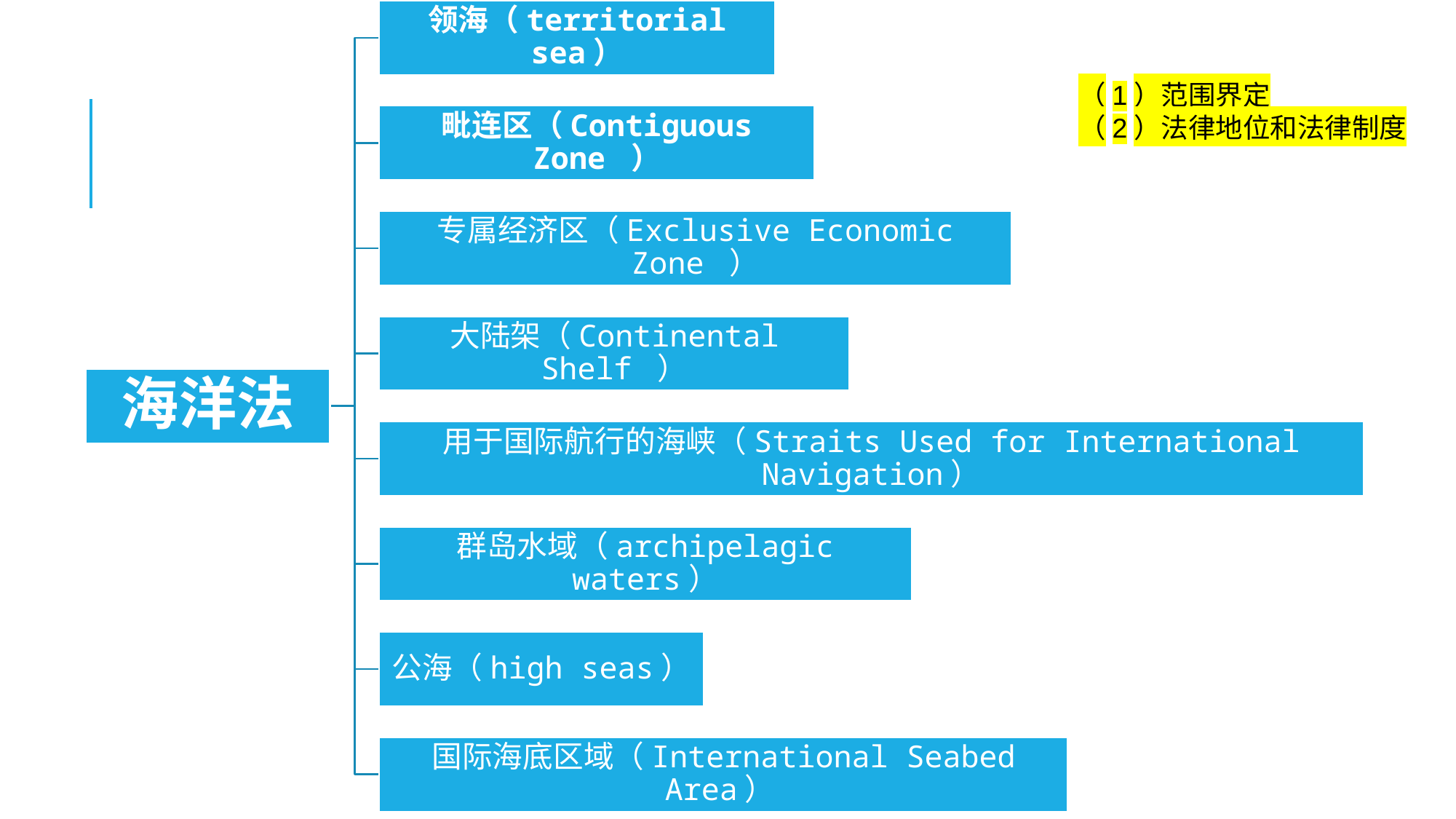

海洋法
领海（territorial sea）
毗连区（Contiguous Zone ）
专属经济区（Exclusive Economic Zone ）
大陆架（Continental Shelf ）
用于国际航行的海峡（Straits Used for International Navigation）
群岛水域（archipelagic waters）
公海（high seas）
国际海底区域（International Seabed Area）
（1）范围界定
（2）法律地位和法律制度